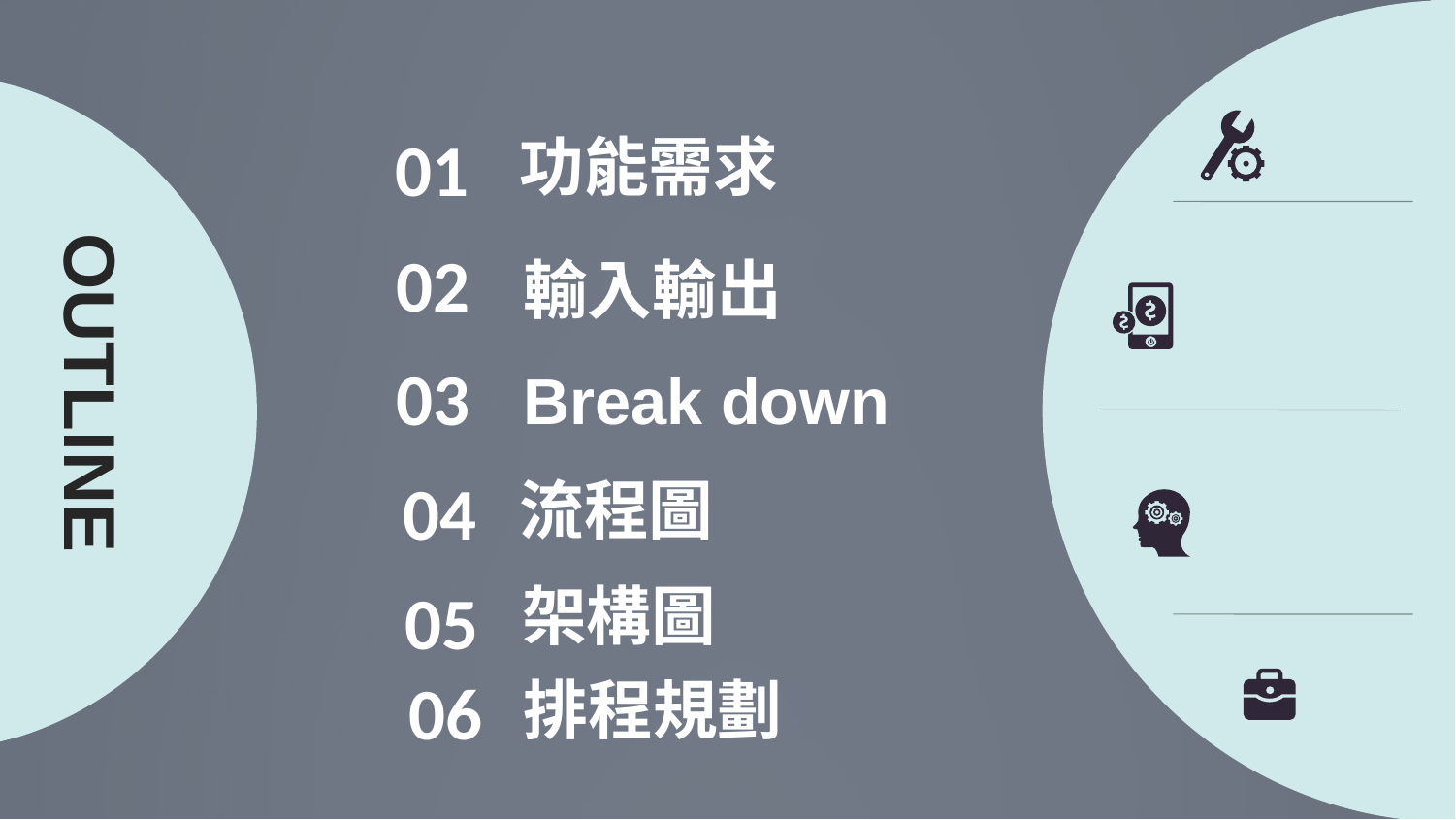

01
功能需求

OUTLINE

02
輸入輸出

03
Break down

04
流程圖

05
架構圖

06
排程規劃